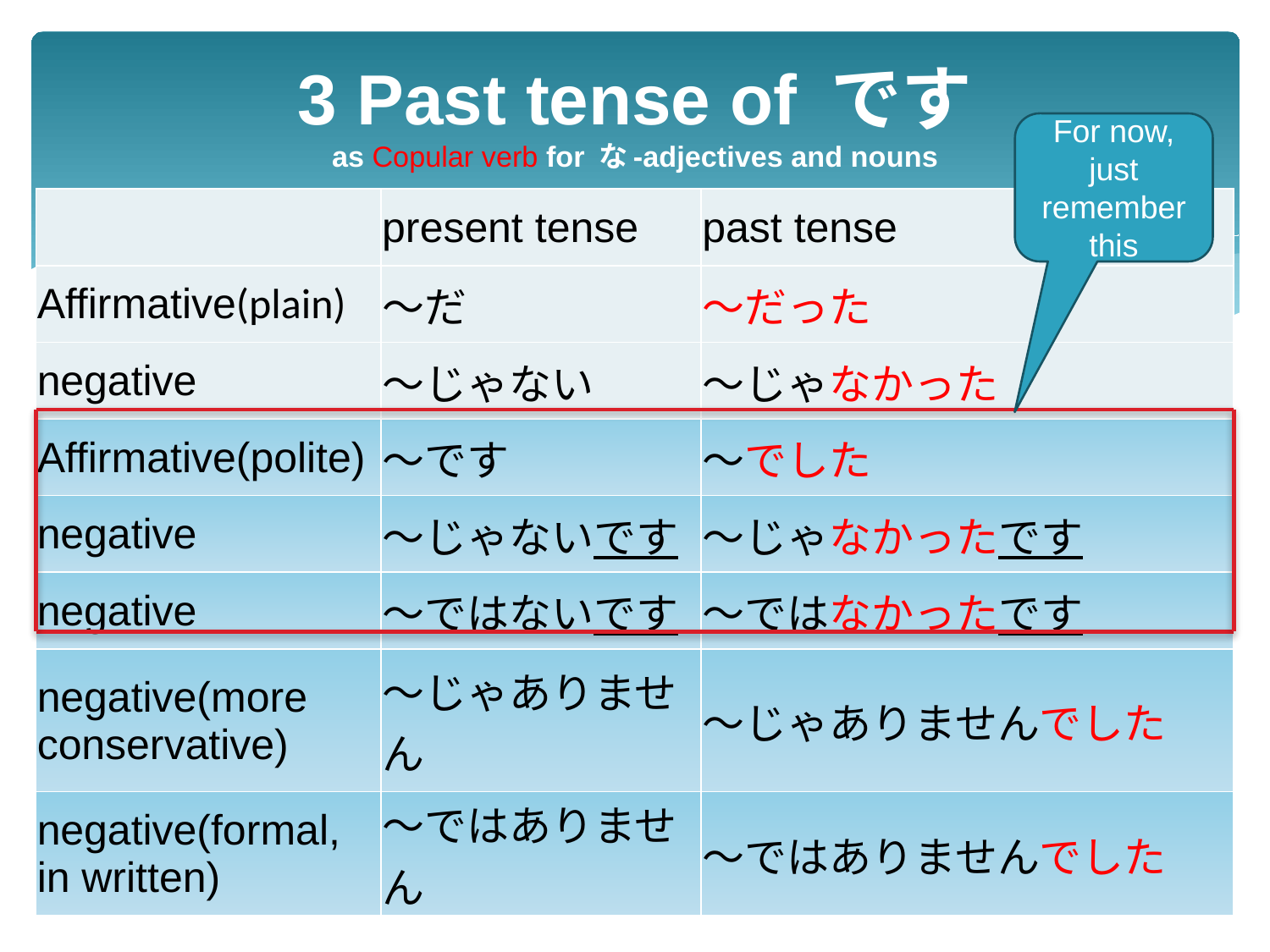

# 3 Past tense of です as Copular verb for な-adjectives and nouns
For now, just remember this
|  | present tense | past tense |
| --- | --- | --- |
| Affirmative(plain) | ～だ | ～だった |
| negative | ～じゃない | ～じゃなかった |
| Affirmative(polite) | ～です | ～でした |
| negative | ～じゃないです | ～じゃなかったです |
| negative | ～ではないです | ～ではなかったです |
| negative(more conservative) | ～じゃありません | ～じゃありませんでした |
| negative(formal, in written) | ～ではありません | ～ではありませんでした |
じゃ: では　　ない: ありません